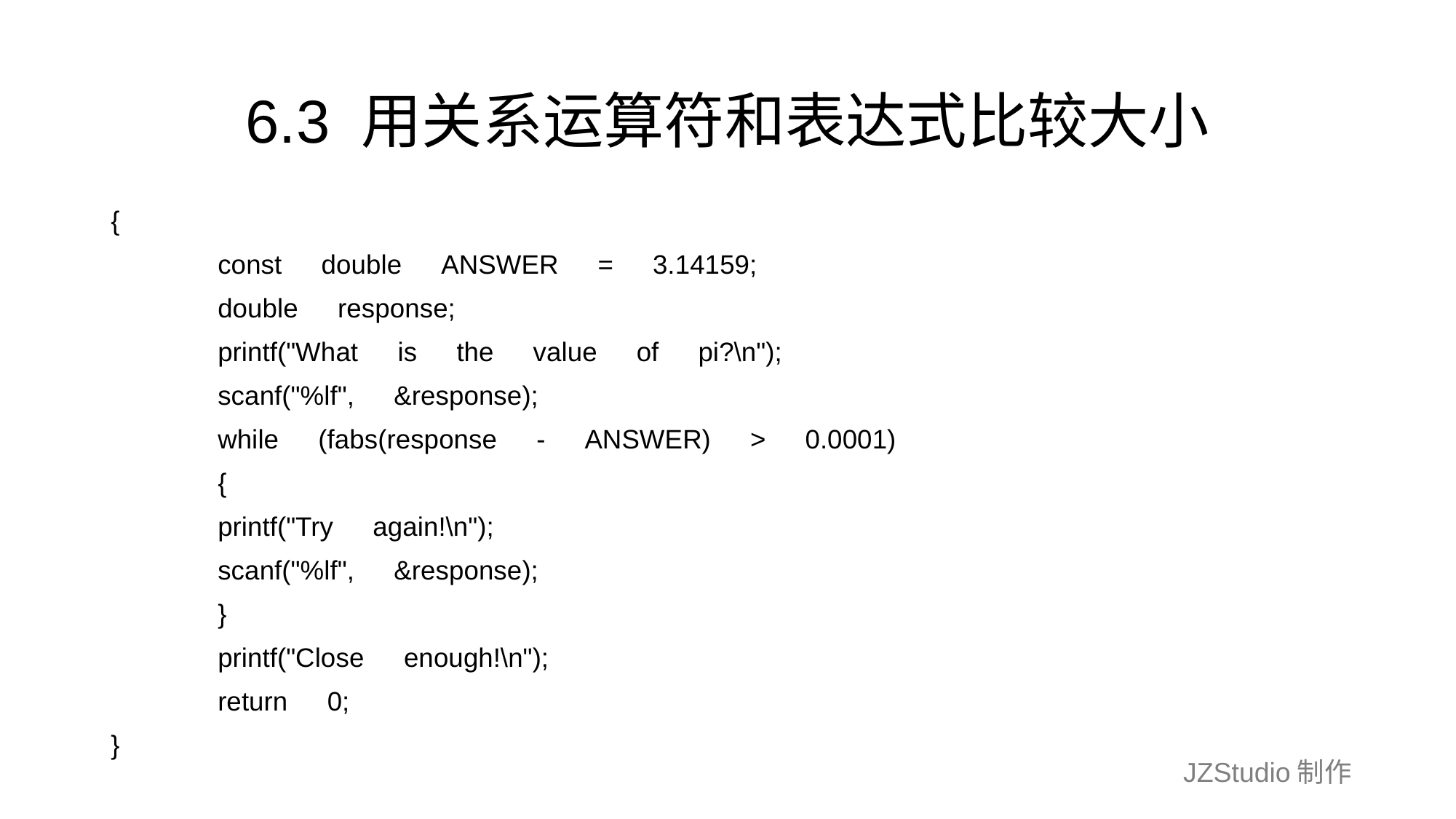

# 6.3 用关系运算符和表达式比较大小
{
	const　double　ANSWER　=　3.14159;
	double　response;
	printf("What　is　the　value　of　pi?\n");
	scanf("%lf",　&response);
	while　(fabs(response　-　ANSWER)　>　0.0001)
	{
		printf("Try　again!\n");
		scanf("%lf",　&response);
	}
	printf("Close　enough!\n");
	return　0;
}